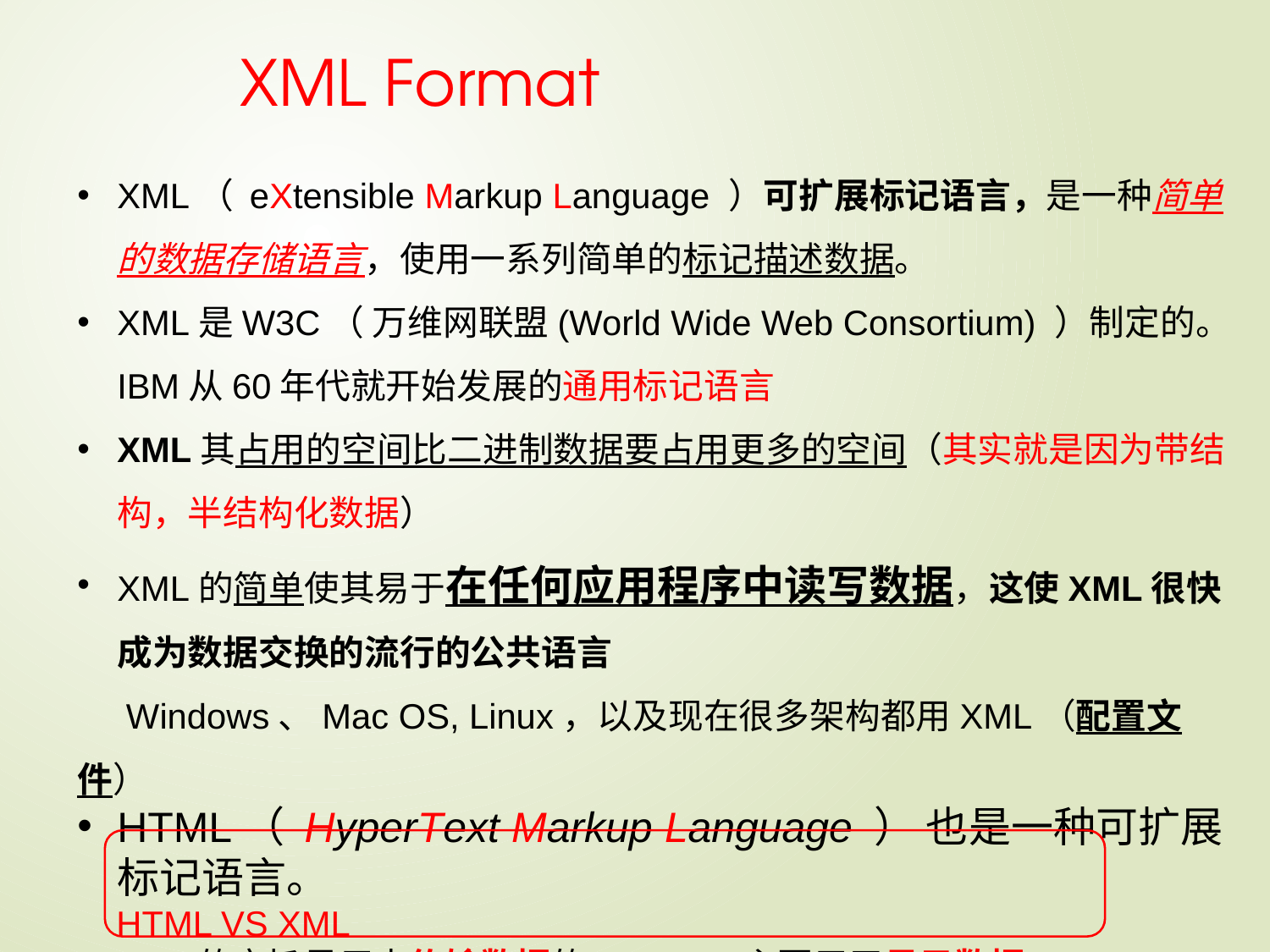

# XML Format
XML（ eXtensible Markup Language ）可扩展标记语言，是一种简单的数据存储语言，使用一系列简单的标记描述数据。
XML是W3C（ 万维网联盟(World Wide Web Consortium) ）制定的。 IBM从60年代就开始发展的通用标记语言
XML其占用的空间比二进制数据要占用更多的空间（其实就是因为带结构，半结构化数据）
XML的简单使其易于在任何应用程序中读写数据，这使XML很快成为数据交换的流行的公共语言
     Windows、Mac OS, Linux，以及现在很多架构都用XML（配置文件）
HTML（ HyperText Markup Language ） 也是一种可扩展标记语言。
    HTML VS XML
    XML的宗旨是用来传输数据的； HTML主要用于显示数据；